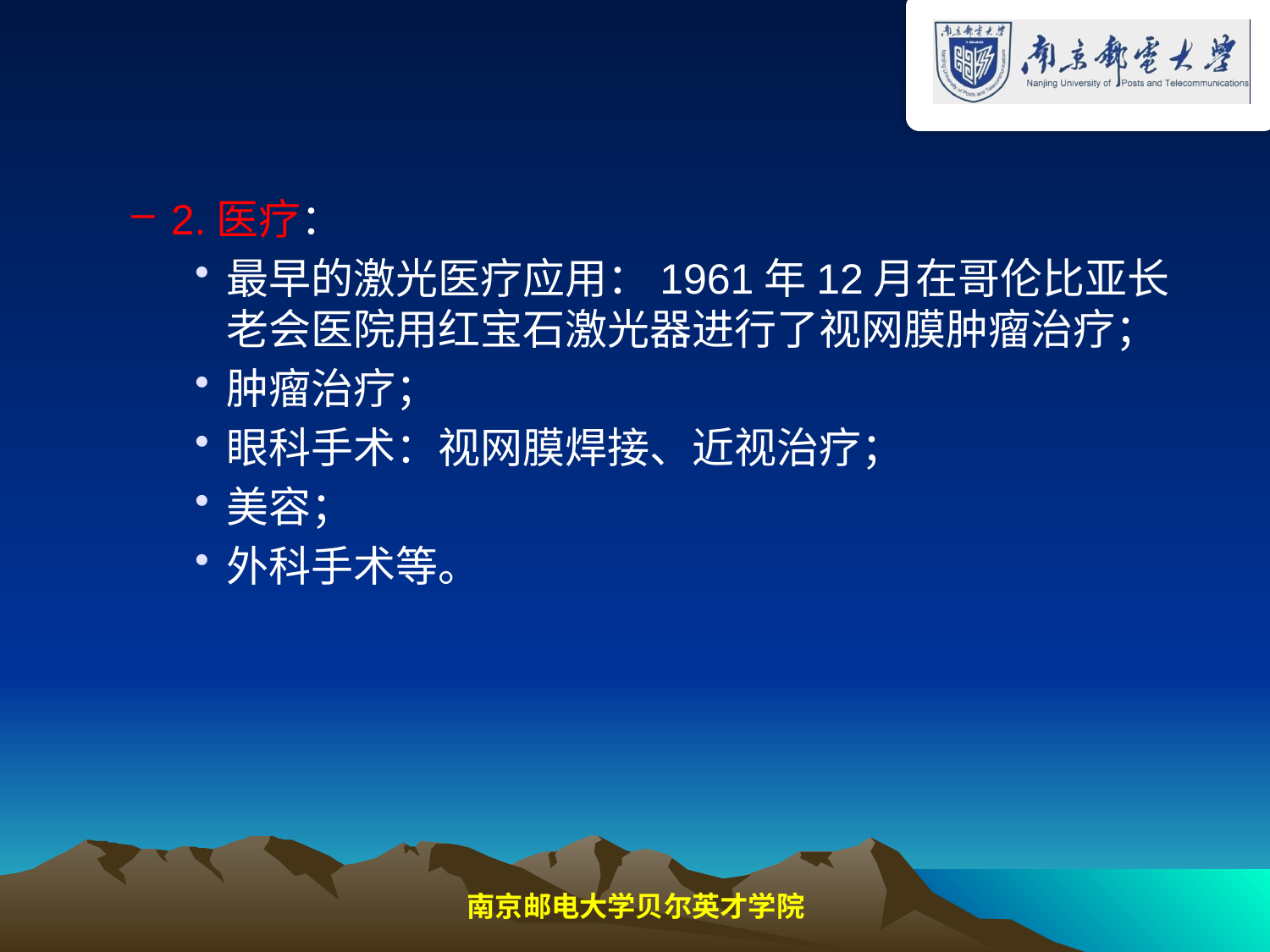

2.医疗：
最早的激光医疗应用：1961年12月在哥伦比亚长老会医院用红宝石激光器进行了视网膜肿瘤治疗；
肿瘤治疗；
眼科手术：视网膜焊接、近视治疗；
美容；
外科手术等。

南京邮电大学贝尔英才学院

70